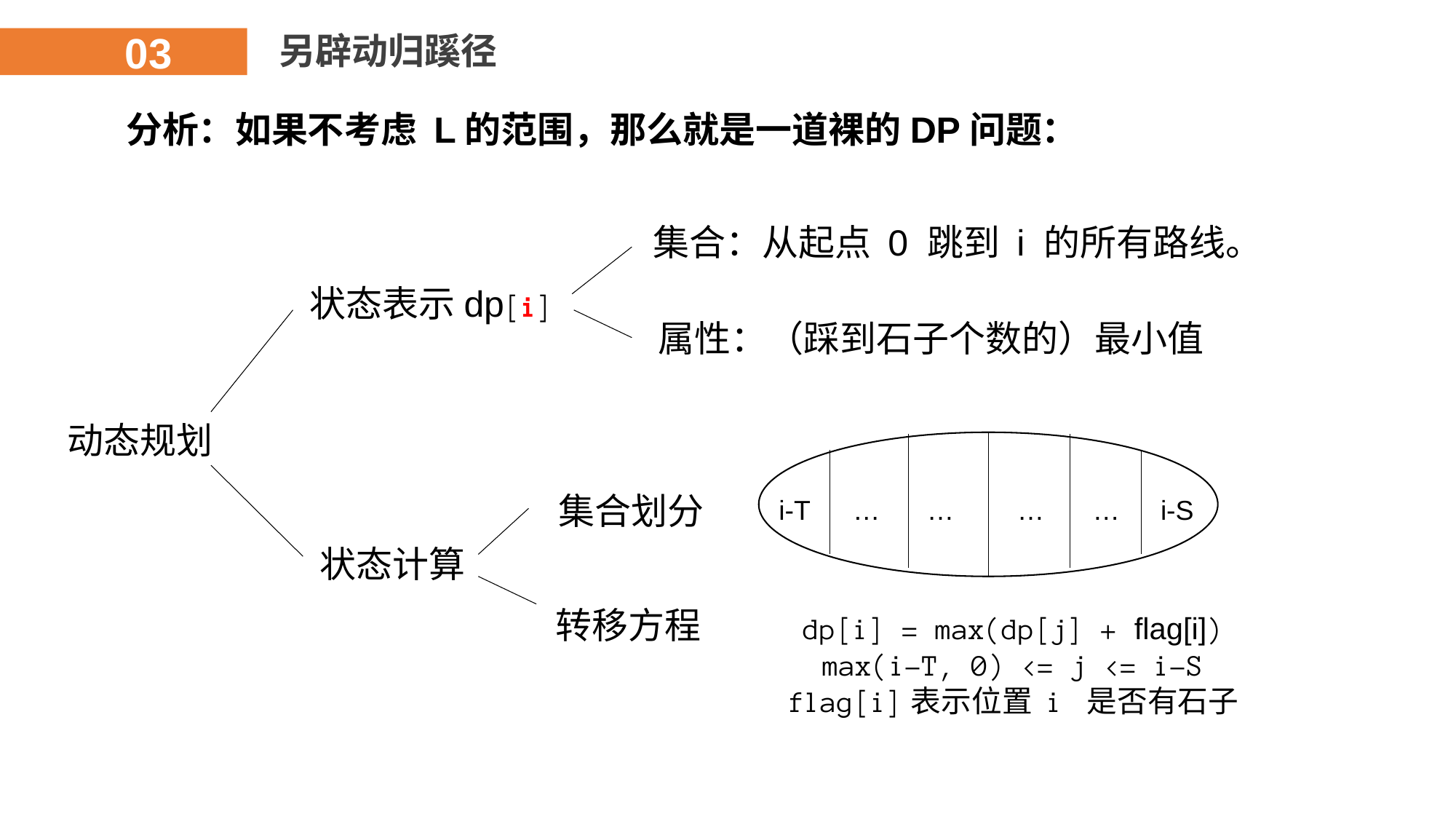

03
另辟动归蹊径

分析：如果不考虑 L的范围，那么就是一道裸的DP问题：
集合：从起点 0 跳到 i 的所有路线。
状态表示dp[i]
属性：（踩到石子个数的）最小值
动态规划

集合划分

i-T
…
…
…
…
i-S
状态计算
转移方程

dp[i] = max(dp[j] + flag[i])
max(i-T, 0) <= j <= i-S
flag[i]表示位置 i 是否有石子